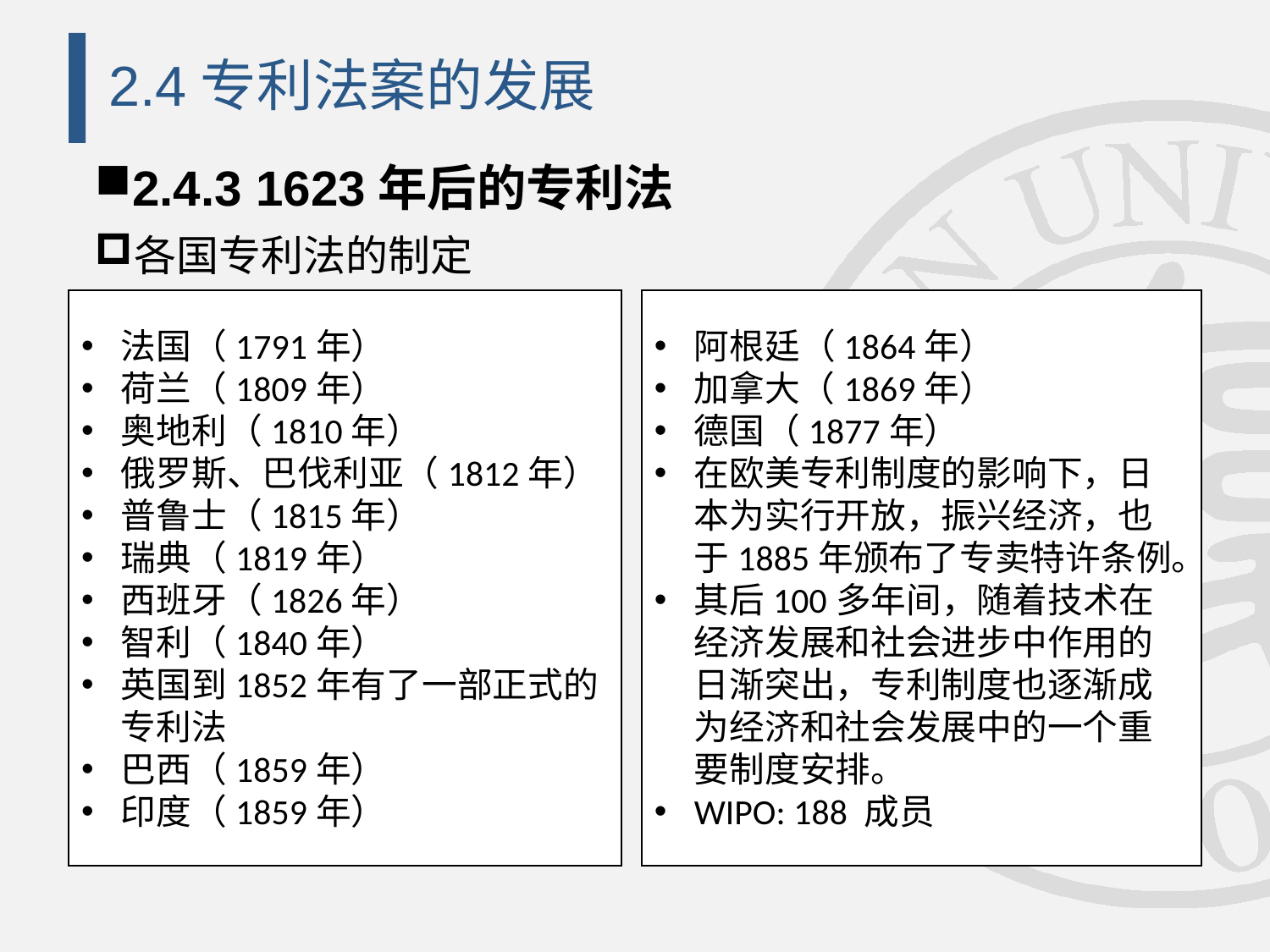

# 2.4专利法案的发展
2.4.3 1623年后的专利法
各国专利法的制定

法国（1791年）
荷兰（1809年）
奥地利（1810年）
俄罗斯、巴伐利亚（1812年）
普鲁士（1815年）
瑞典（1819年）
西班牙（1826年）
智利（1840年）
英国到1852年有了一部正式的专利法
巴西（1859年）
印度（1859年）
阿根廷（1864年）
加拿大（1869年）
德国（1877年）
在欧美专利制度的影响下，日本为实行开放，振兴经济，也于1885年颁布了专卖特许条例。
其后100多年间，随着技术在经济发展和社会进步中作用的日渐突出，专利制度也逐渐成为经济和社会发展中的一个重要制度安排。
WIPO: 188 成员